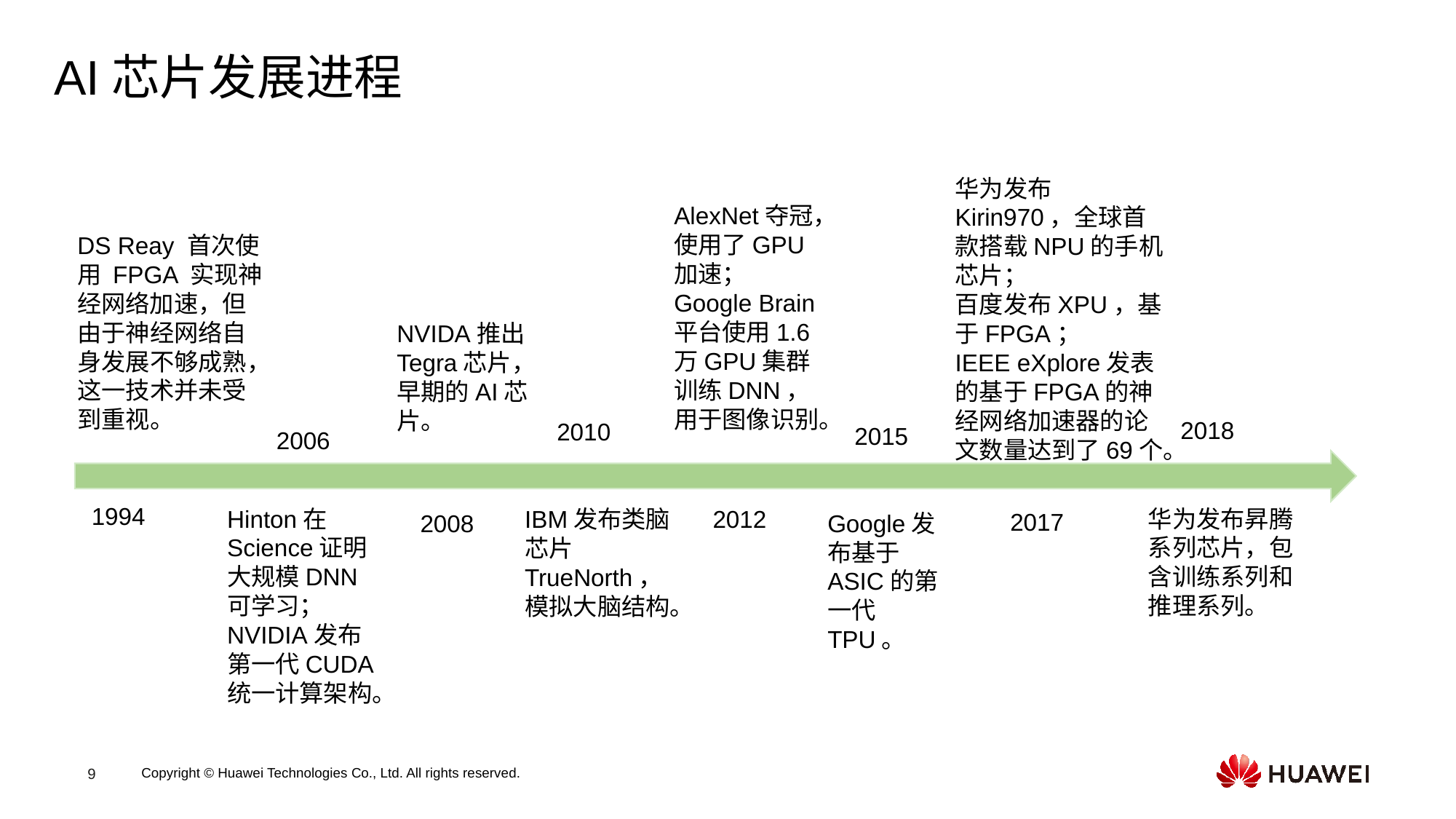

# AI芯片发展进程
华为发布Kirin970，全球首款搭载NPU的手机芯片；
百度发布XPU，基于FPGA；
IEEE eXplore发表的基于FPGA的神经网络加速器的论文数量达到了69个。
AlexNet夺冠，使用了GPU加速；
Google Brain平台使用1.6万GPU集群训练DNN，用于图像识别。
DS Reay 首次使用 FPGA 实现神经网络加速，但由于神经网络自身发展不够成熟，这一技术并未受到重视。
NVIDA推出Tegra芯片，早期的AI芯片。
2018
2010
2015
2006

1994
华为发布昇腾系列芯片，包含训练系列和推理系列。
Hinton在Science证明大规模DNN可学习；
NVIDIA发布第一代CUDA统一计算架构。
2012
IBM发布类脑芯片TrueNorth，模拟大脑结构。
2017
2008
Google发布基于ASIC的第一代TPU。